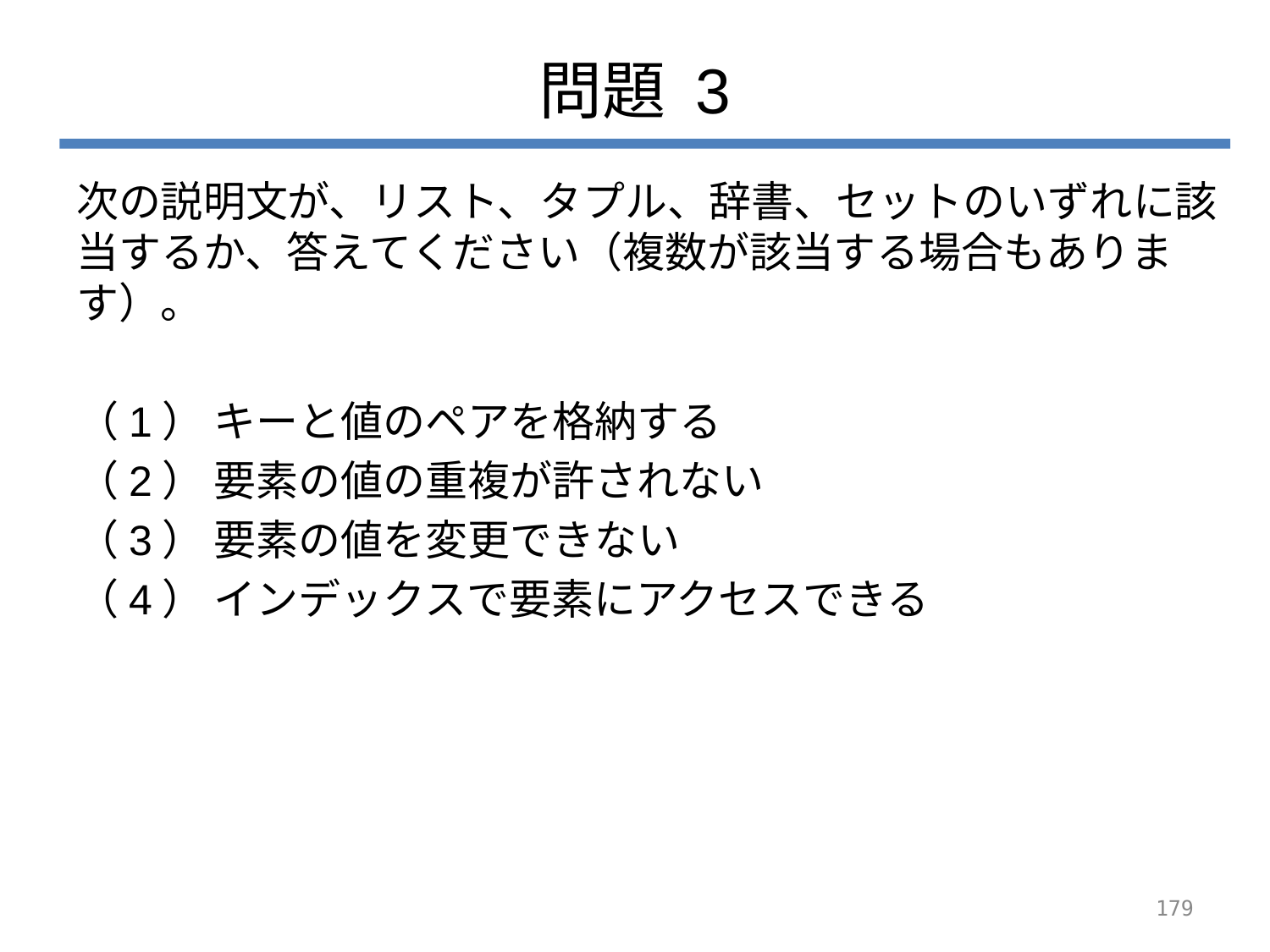

# 問題 3
次の説明文が、リスト、タプル、辞書、セットのいずれに該当するか、答えてください（複数が該当する場合もあります）。

（1） キーと値のペアを格納する
（2） 要素の値の重複が許されない
（3） 要素の値を変更できない
（4） インデックスで要素にアクセスできる
179